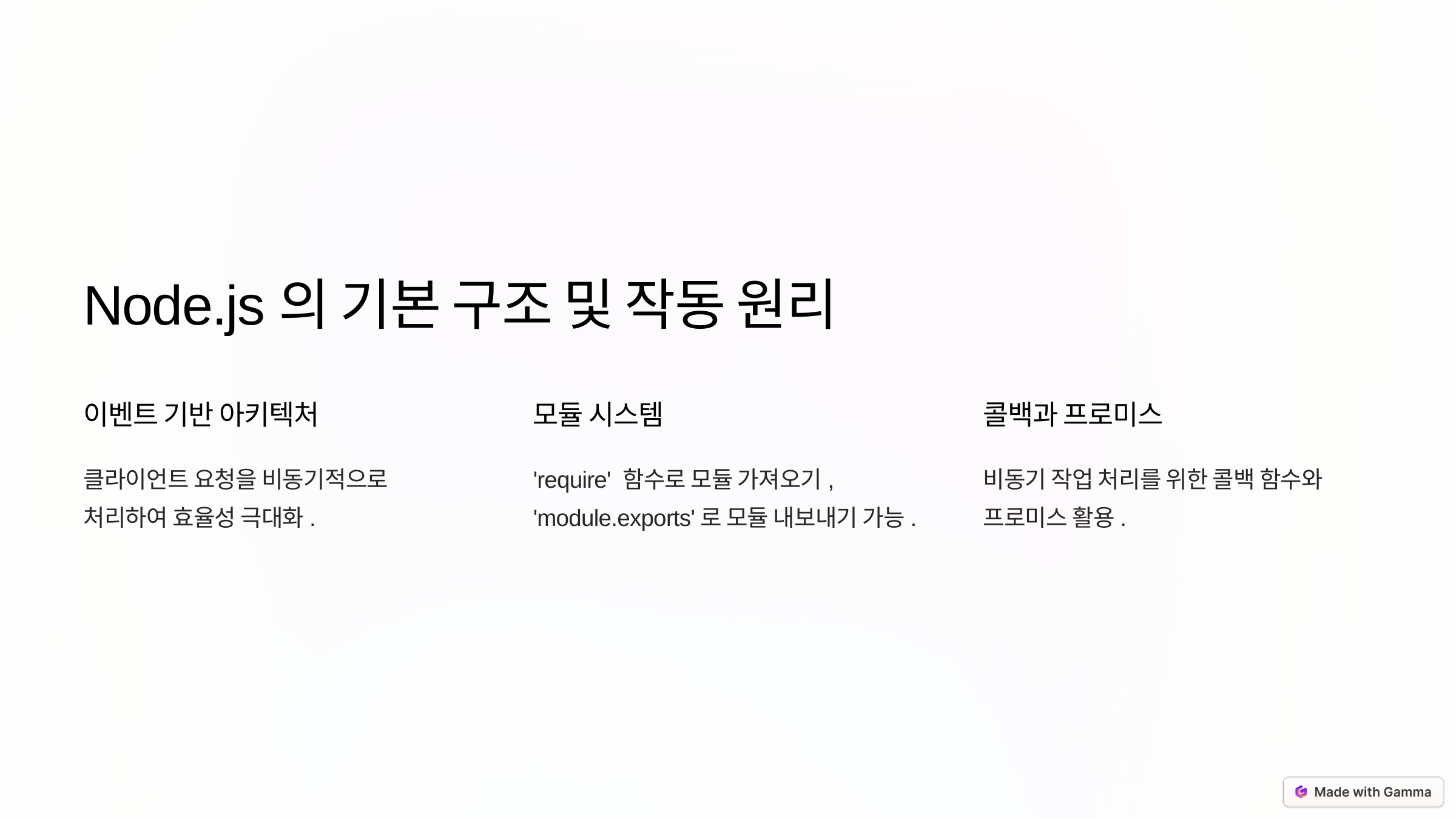

Node.js의 기본 구조 및 작동 원리
이벤트 기반 아키텍처
모듈 시스템
콜백과 프로미스
클라이언트 요청을 비동기적으로 처리하여 효율성 극대화.
'require' 함수로 모듈 가져오기, 'module.exports'로 모듈 내보내기 가능.
비동기 작업 처리를 위한 콜백 함수와 프로미스 활용.